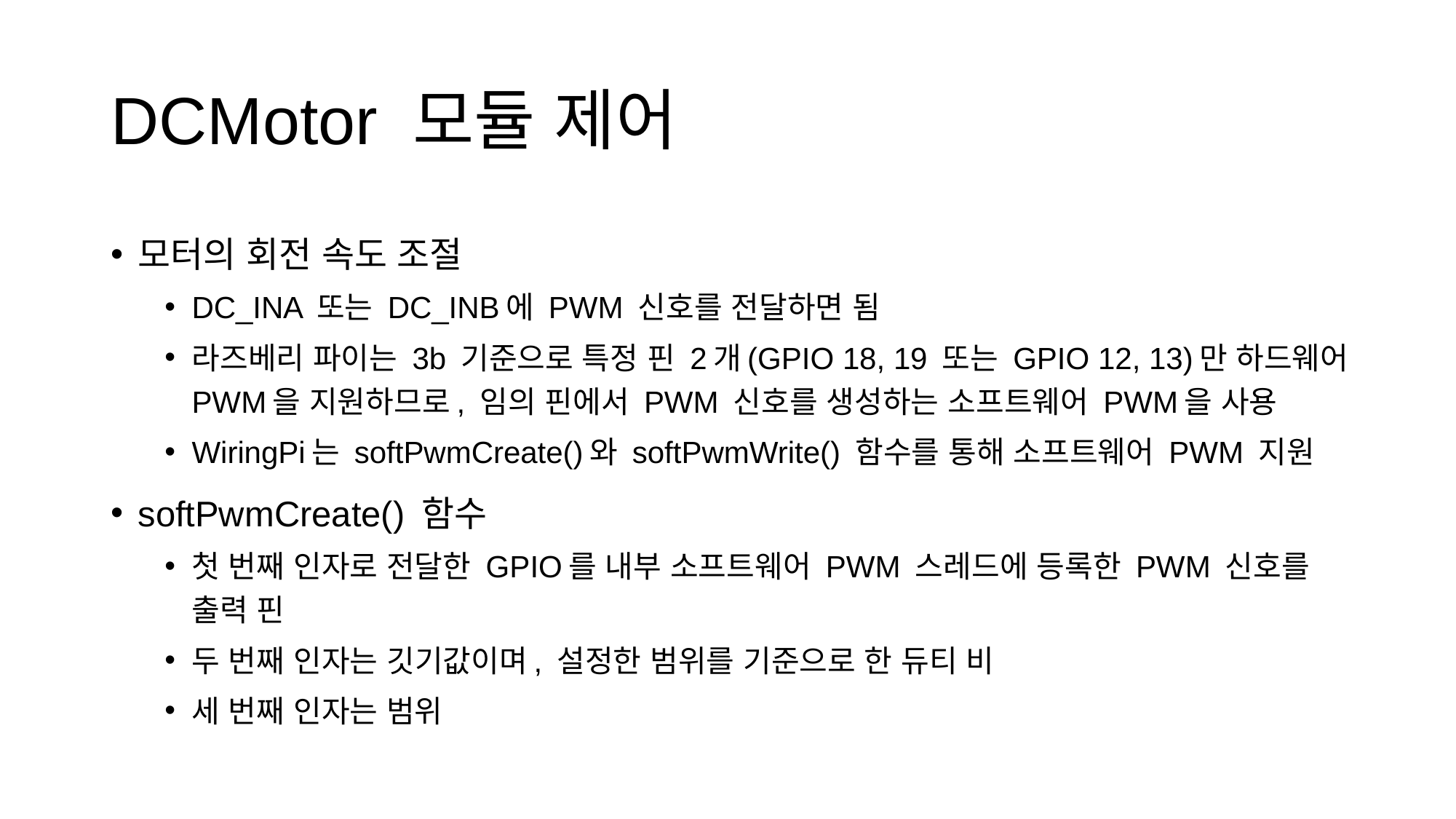

# DCMotor 모듈 제어
모터의 회전 속도 조절
DC_INA 또는 DC_INB에 PWM 신호를 전달하면 됨
라즈베리 파이는 3b 기준으로 특정 핀 2개(GPIO 18, 19 또는 GPIO 12, 13)만 하드웨어 PWM을 지원하므로, 임의 핀에서 PWM 신호를 생성하는 소프트웨어 PWM을 사용
WiringPi는 softPwmCreate()와 softPwmWrite() 함수를 통해 소프트웨어 PWM 지원
softPwmCreate() 함수
첫 번째 인자로 전달한 GPIO를 내부 소프트웨어 PWM 스레드에 등록한 PWM 신호를 출력 핀
두 번째 인자는 깃기값이며, 설정한 범위를 기준으로 한 듀티 비
세 번째 인자는 범위